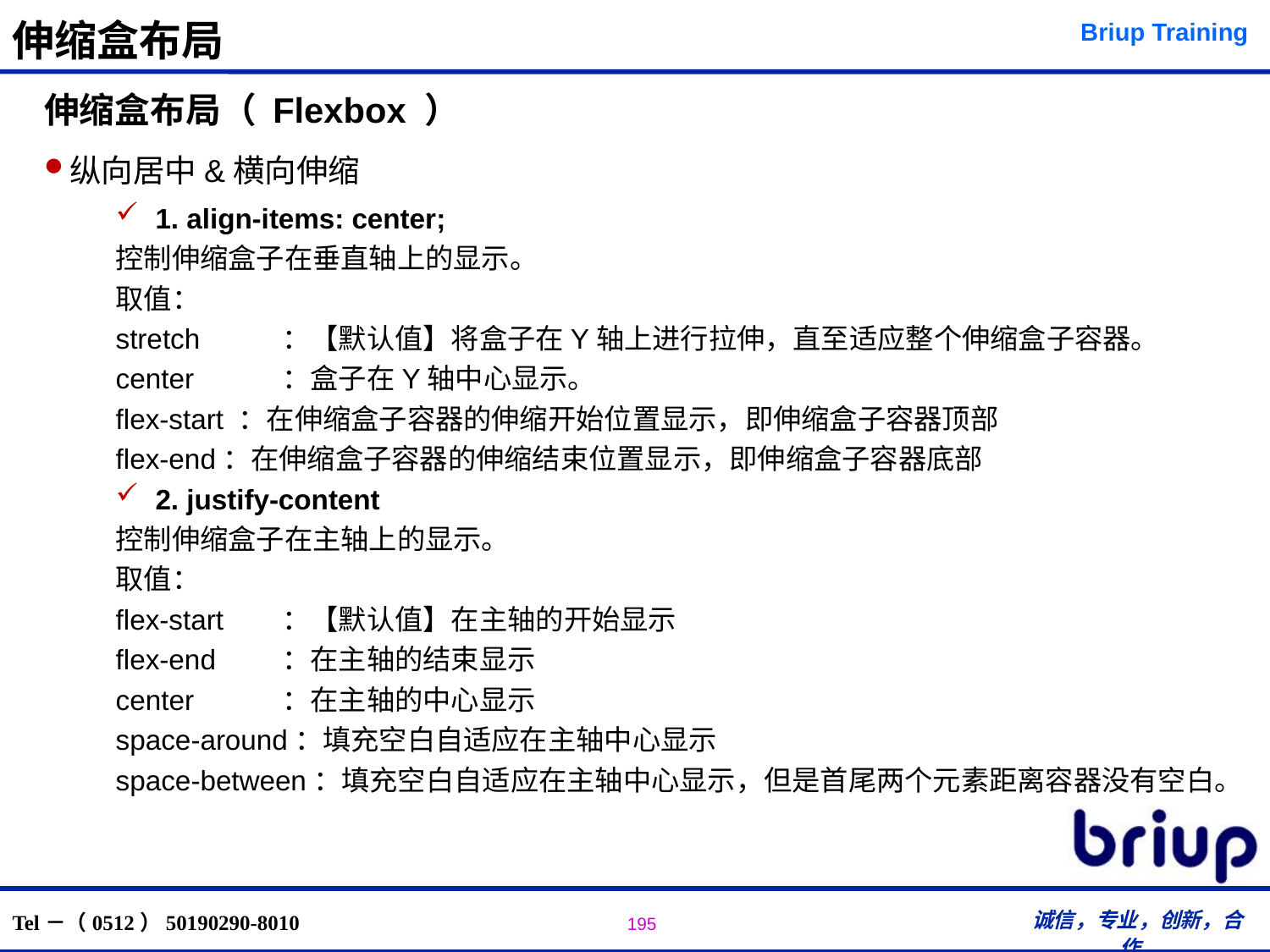

# 伸缩盒布局
伸缩盒布局（ Flexbox ）
纵向居中&横向伸缩
1. align-items: center;
控制伸缩盒子在垂直轴上的显示。
取值：
stretch	：【默认值】将盒子在Y轴上进行拉伸，直至适应整个伸缩盒子容器。
center	：盒子在Y轴中心显示。
flex-start ：在伸缩盒子容器的伸缩开始位置显示，即伸缩盒子容器顶部
flex-end：在伸缩盒子容器的伸缩结束位置显示，即伸缩盒子容器底部
2. justify-content
控制伸缩盒子在主轴上的显示。
取值：
flex-start	：【默认值】在主轴的开始显示
flex-end 	：在主轴的结束显示
center 	：在主轴的中心显示
space-around：填充空白自适应在主轴中心显示
space-between：填充空白自适应在主轴中心显示，但是首尾两个元素距离容器没有空白。